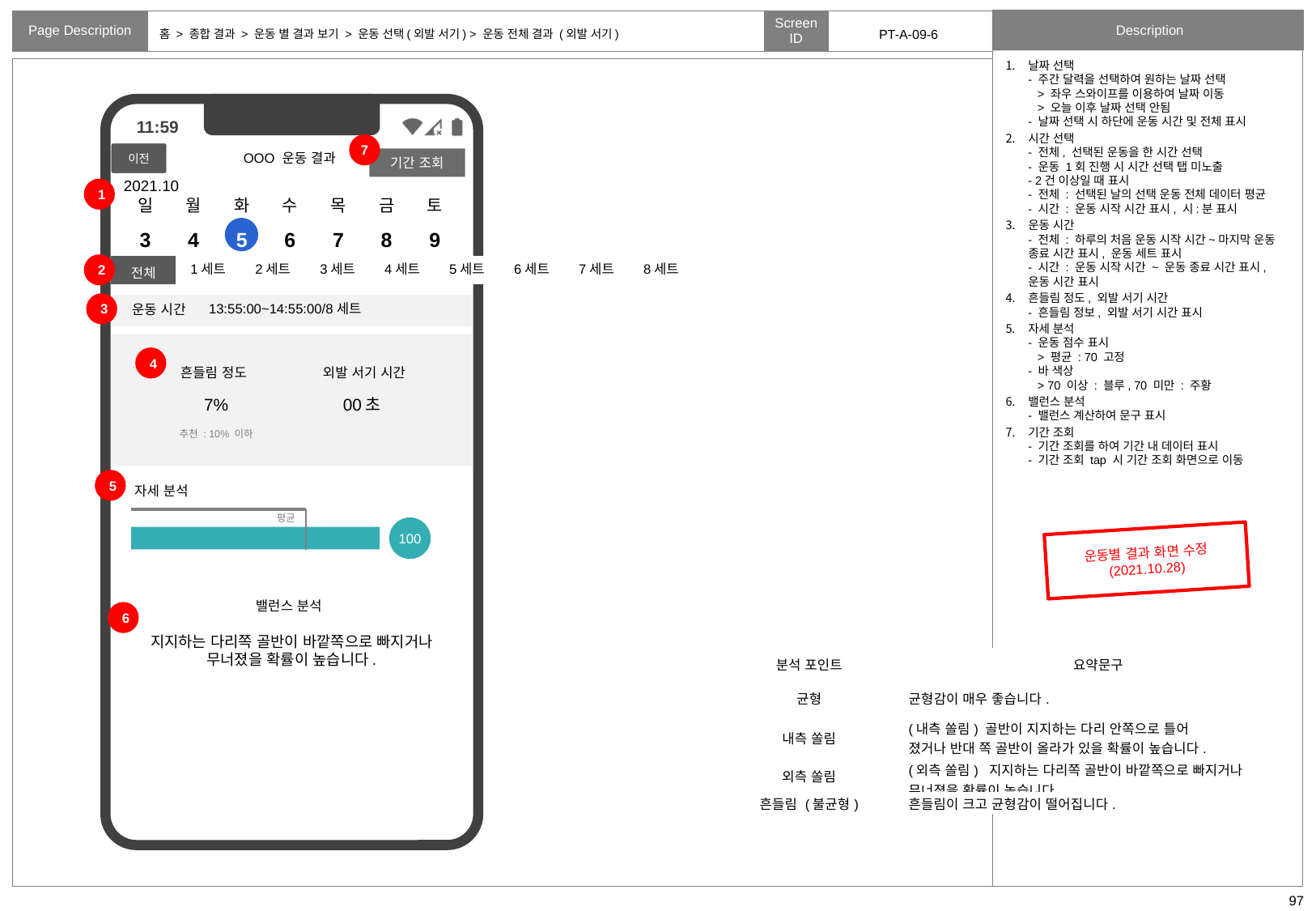

# 홈 > 종합 결과 > 운동 별 결과 보기 > 운동 선택(외발 서기) > 운동 전체 결과 (외발 서기)
PT-A-09-6
날짜 선택
- 주간 달력을 선택하여 원하는 날짜 선택
  > 좌우 스와이프를 이용하여 날짜 이동
  > 오늘 이후 날짜 선택 안됨
- 날짜 선택 시 하단에 운동 시간 및 전체 표시
시간 선택
- 전체, 선택된 운동을 한 시간 선택
- 운동 1회 진행 시 시간 선택 탭 미노출
- 2건 이상일 때 표시
- 전체 : 선택된 날의 선택 운동 전체 데이터 평균
- 시간 : 운동 시작 시간 표시, 시:분 표시
운동 시간
- 전체 : 하루의 처음 운동 시작 시간~마지막 운동 종료 시간 표시, 운동 세트 표시
- 시간 : 운동 시작 시간 ~ 운동 종료 시간 표시, 운동 시간 표시
흔들림 정도, 외발 서기 시간
- 흔들림 정보, 외발 서기 시간 표시
자세 분석
- 운동 점수 표시
  > 평균 : 70 고정
- 바 색상
  > 70 이상 : 블루, 70 미만 : 주황
밸런스 분석
- 밸런스 계산하여 문구 표시
기간 조회
- 기간 조회를 하여 기간 내 데이터 표시
- 기간 조회 tap 시 기간 조회 화면으로 이동

7
OOO 운동 결과
이전
기간 조회
2021.10
일
3
월
4
수
6
목
7
금
8
토
9

화
5
1
2
| 전체 | 1세트 | 2세트 | 3세트 | 4세트 | 5세트 | 6세트 | 7세트 | 8세트 |
| --- | --- | --- | --- | --- | --- | --- | --- | --- |
3
13:55:00~14:55:00/8세트
운동 시간

흔들림 정도
외발 서기 시간
7%
00초
추천 : 10% 이하
4
5
자세 분석
평균
100

운동별 결과 화면 수정
(2021.10.28)
밸런스 분석
지지하는 다리쪽 골반이 바깥쪽으로 빠지거나 무너졌을 확률이 높습니다.
6
| 분석 포인트 | 요약문구 |
| --- | --- |
| 균형 | 균형감이 매우 좋습니다. |
| 내측 쏠림 | (내측 쏠림) 골반이 지지하는 다리 안쪽으로 틀어 졌거나 반대 쪽 골반이 올라가 있을 확률이 높습니다. |
| 외측 쏠림 | (외측 쏠림) 지지하는 다리쪽 골반이 바깥쪽으로 빠지거나 무너졌을 확률이 높습니다. |
| 흔들림 (불균형) | 흔들림이 크고 균형감이 떨어집니다. |